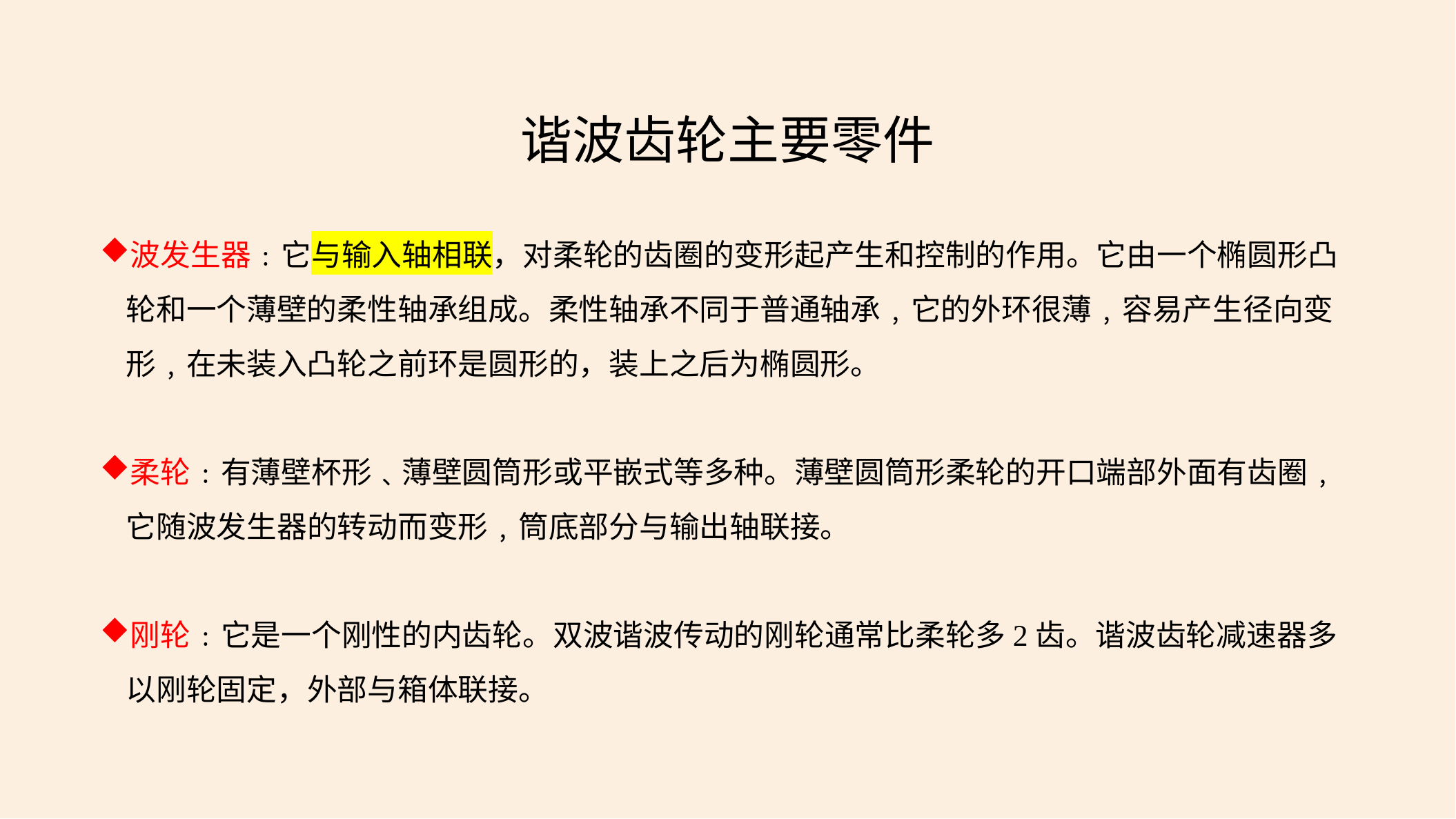

# 谐波齿轮主要零件
波发生器﹕它与输入轴相联，对柔轮的齿圈的变形起产生和控制的作用。它由一个椭圆形凸轮和一个薄壁的柔性轴承组成。柔性轴承不同于普通轴承﹐它的外环很薄﹐容易产生径向变形﹐在未装入凸轮之前环是圆形的，装上之后为椭圆形。

柔轮﹕有薄壁杯形﹑薄壁圆筒形或平嵌式等多种。薄壁圆筒形柔轮的开口端部外面有齿圈﹐它随波发生器的转动而变形﹐筒底部分与输出轴联接。

刚轮﹕它是一个刚性的内齿轮。双波谐波传动的刚轮通常比柔轮多2齿。谐波齿轮减速器多以刚轮固定，外部与箱体联接。